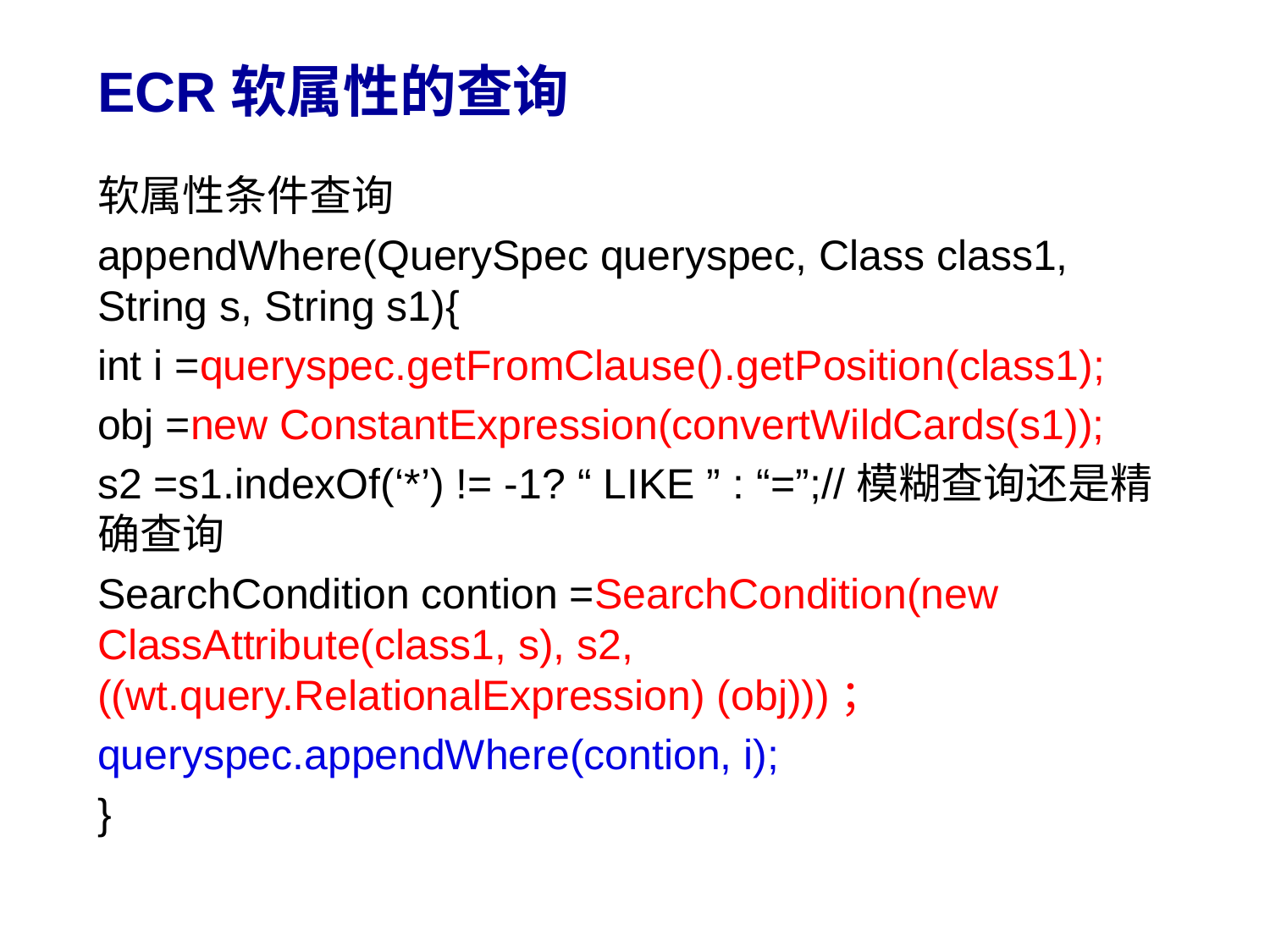

# ECR软属性的查询
软属性条件查询
appendWhere(QuerySpec queryspec, Class class1, String s, String s1){
int i =queryspec.getFromClause().getPosition(class1);
obj =new ConstantExpression(convertWildCards(s1));
s2 =s1.indexOf(‘*’) != -1? “ LIKE ” : “=”;//模糊查询还是精确查询
SearchCondition contion =SearchCondition(new ClassAttribute(class1, s), s2, ((wt.query.RelationalExpression) (obj)))；
queryspec.appendWhere(contion, i);
}